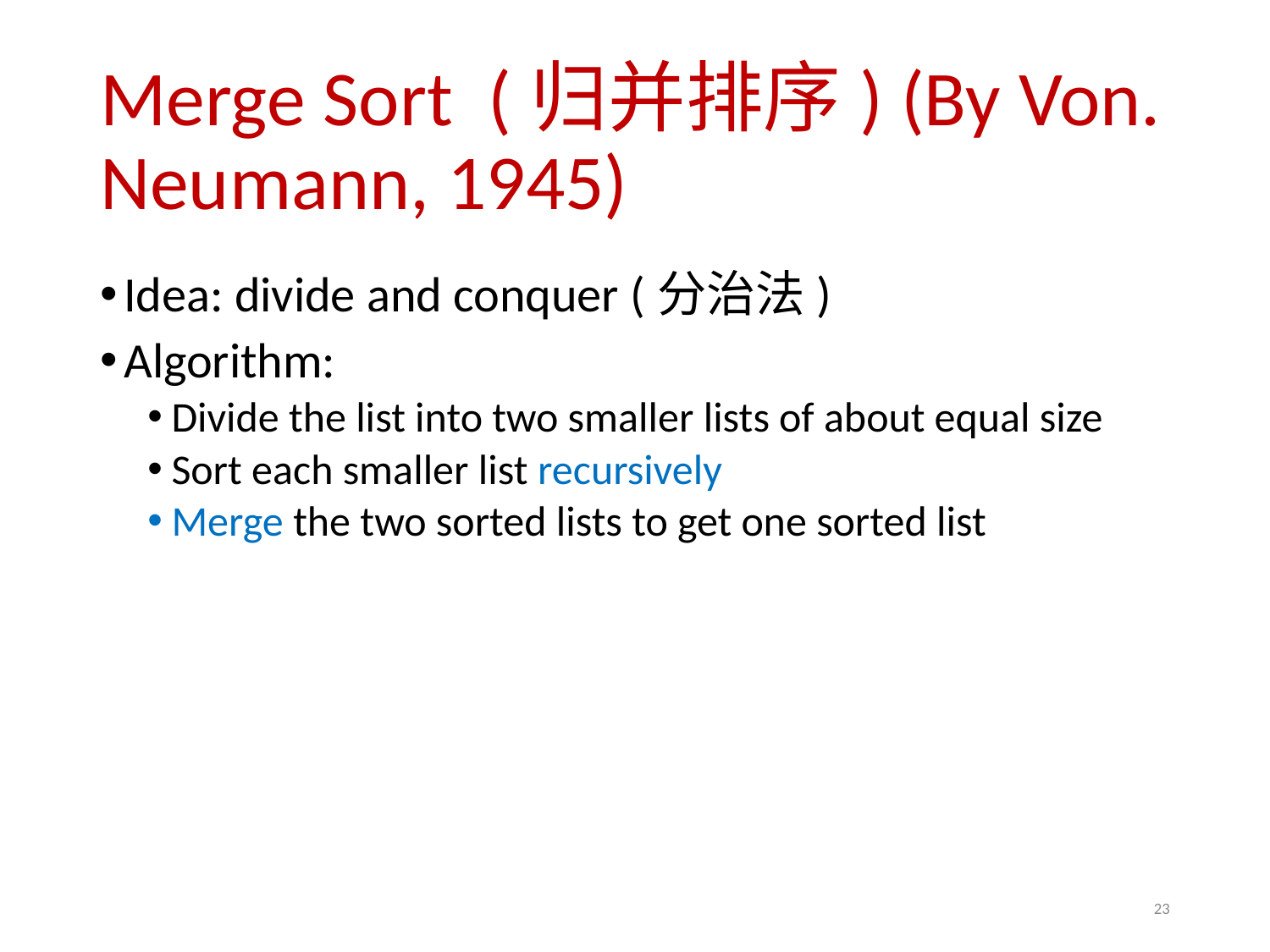

# Merge Sort  (归并排序) (By Von. Neumann, 1945)

Idea: divide and conquer (分治法)
Algorithm:
Divide the list into two smaller lists of about equal size
Sort each smaller list recursively
Merge the two sorted lists to get one sorted list
23